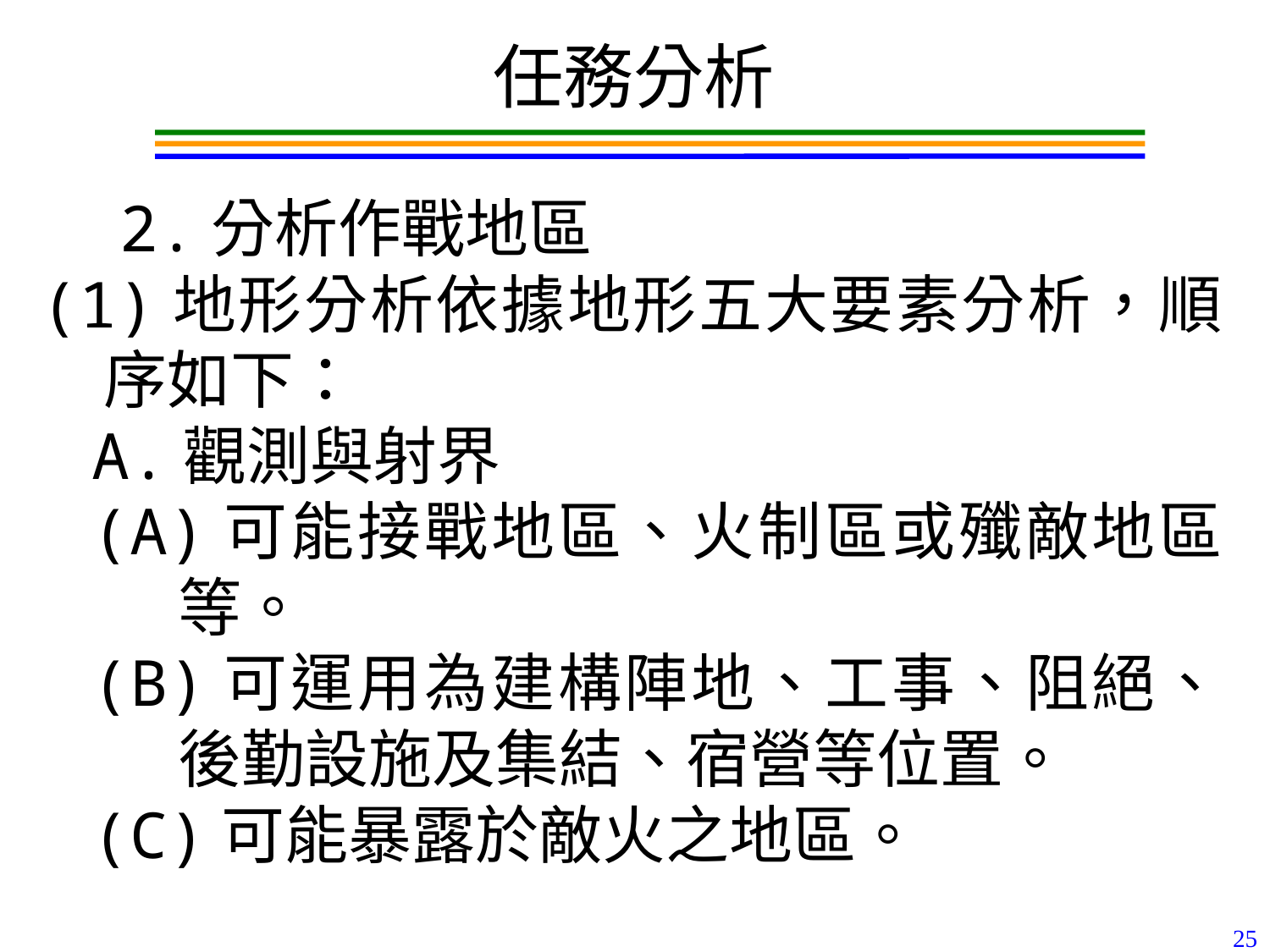

任務分析
　2.分析作戰地區
(1)地形分析依據地形五大要素分析，順序如下：
A.觀測與射界
(A)可能接戰地區、火制區或殲敵地區等。
(B)可運用為建構陣地、工事、阻絕、後勤設施及集結、宿營等位置。
(C)可能暴露於敵火之地區。
25